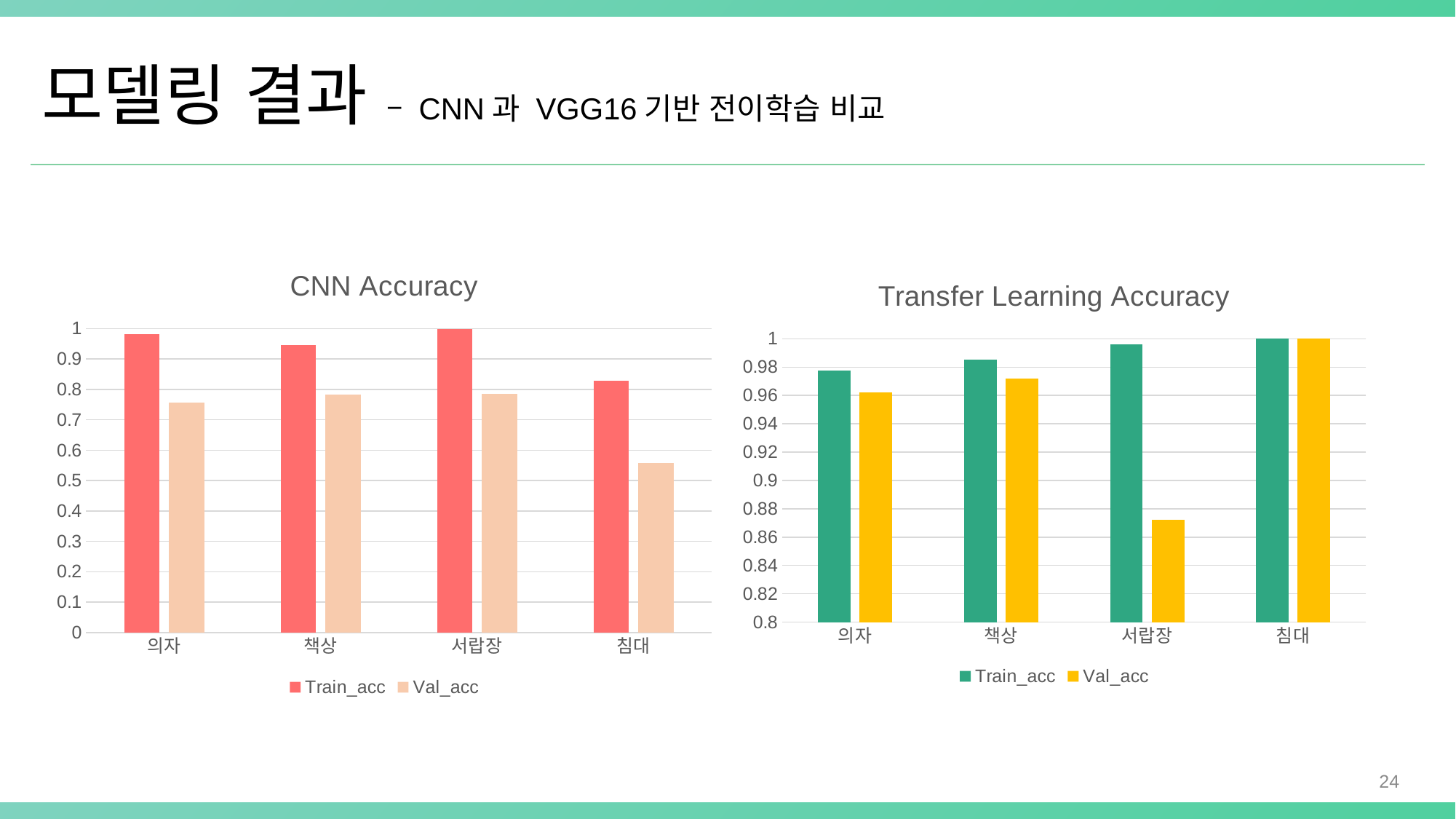

# 모델링 결과 – CNN과 VGG16기반 전이학습 비교

### Chart: CNN Accuracy

| Category | Train_acc | Val_acc |
|---|---|---|
| 의자 | 0.9817 | 0.7576 |
| 책상 | 0.947 | 0.7826 |
| 서랍장 | 1.0 | 0.7857 |
| 침대 | 0.8298 | 0.5588 |

### Chart: Transfer Learning Accuracy

| Category | Train_acc | Val_acc |
|---|---|---|
| 의자 | 0.9777 | 0.9621 |
| 책상 | 0.9854 | 0.9722 |
| 서랍장 | 0.9962 | 0.8721 |
| 침대 | 1.0 | 1.0 |
24